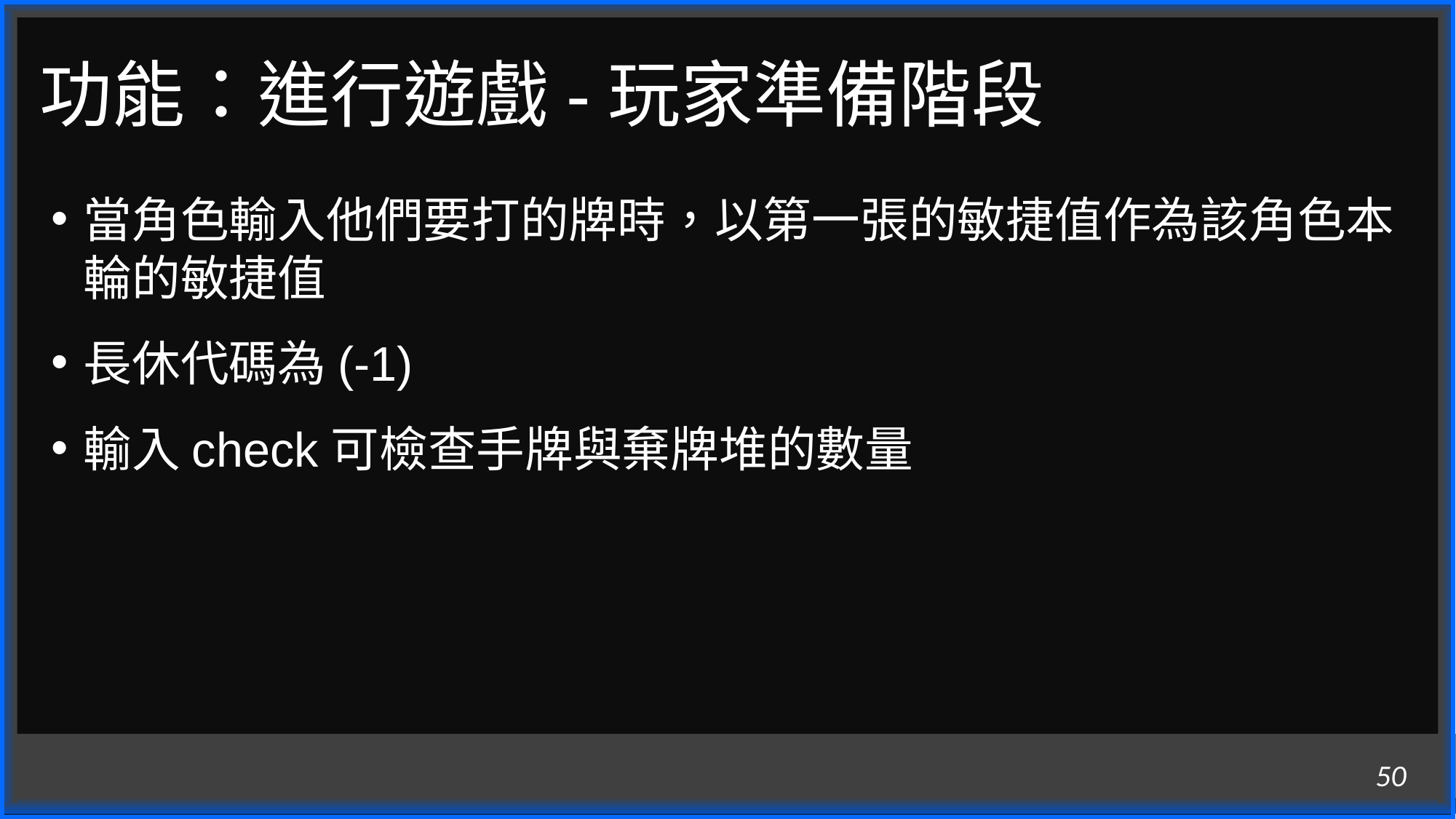

# 功能：進行遊戲-玩家準備階段
當角色輸入他們要打的牌時，以第一張的敏捷值作為該角色本輪的敏捷值
長休代碼為(-1)
輸入check可檢查手牌與棄牌堆的數量